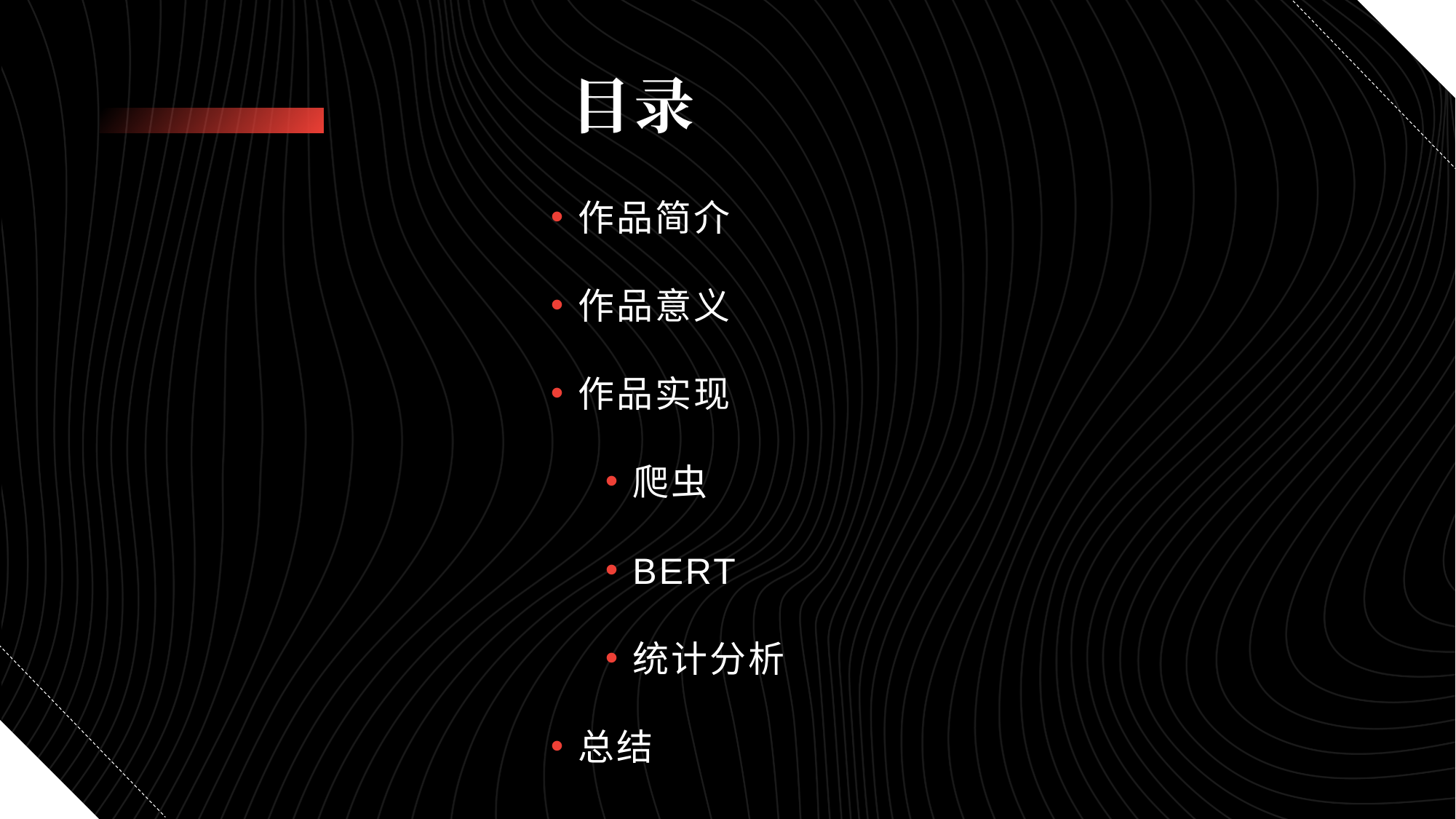

# 目录
作品简介
作品意义
作品实现
爬虫
BERT
统计分析
总结